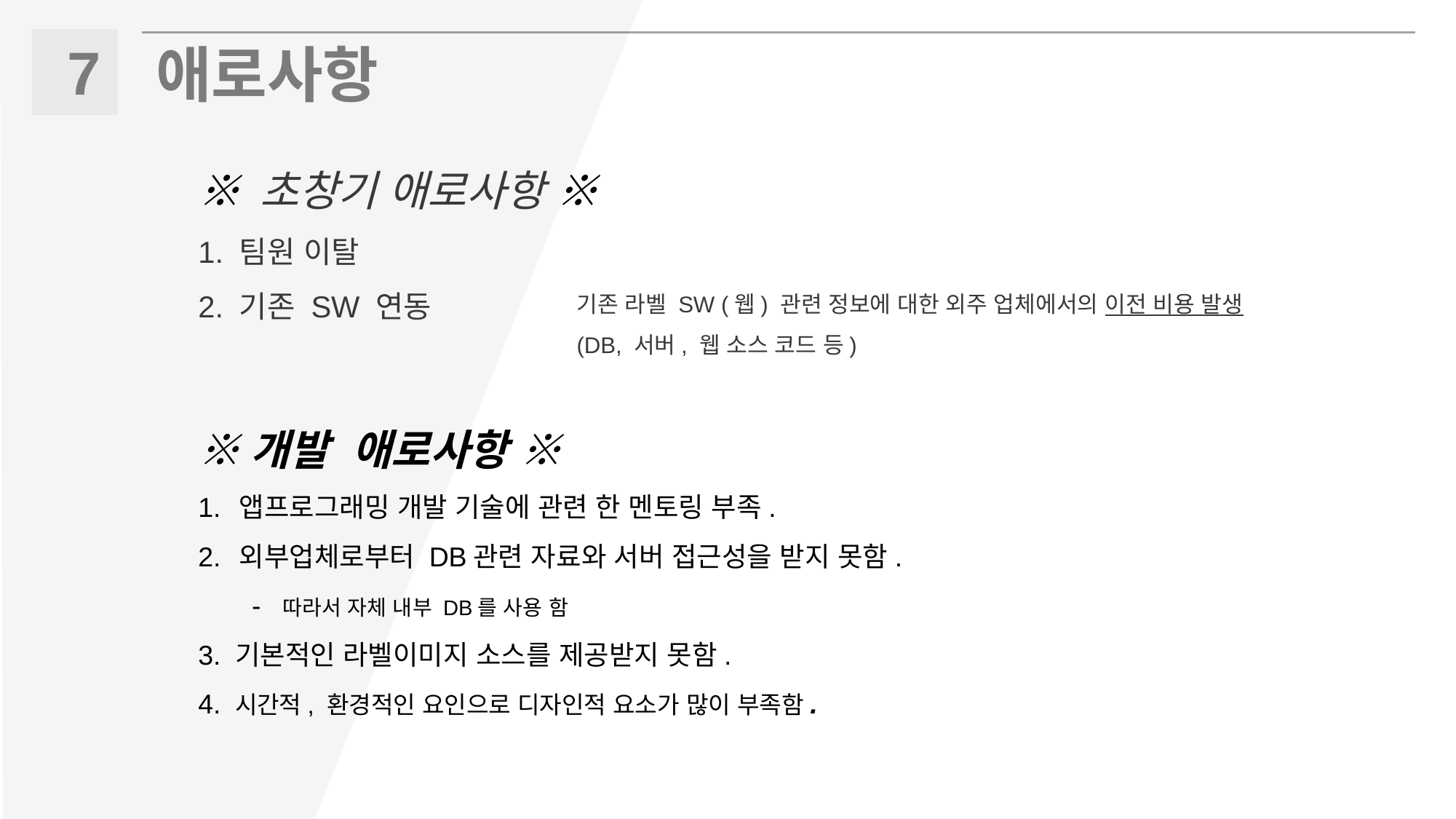

7

애로사항
※ 초창기 애로사항 ※
1. 팀원 이탈
2. 기존 SW 연동
기존 라벨 SW (웹) 관련 정보에 대한 외주 업체에서의 이전 비용 발생
(DB, 서버, 웹 소스 코드 등)

※개발  애로사항 ※
앱프로그래밍 개발 기술에 관련 한 멘토링 부족.
외부업체로부터 DB관련 자료와 서버 접근성을 받지 못함.
       -  따라서 자체 내부 DB를 사용 함
3. 기본적인 라벨이미지 소스를 제공받지 못함.
4. 시간적, 환경적인 요인으로 디자인적 요소가 많이 부족함.